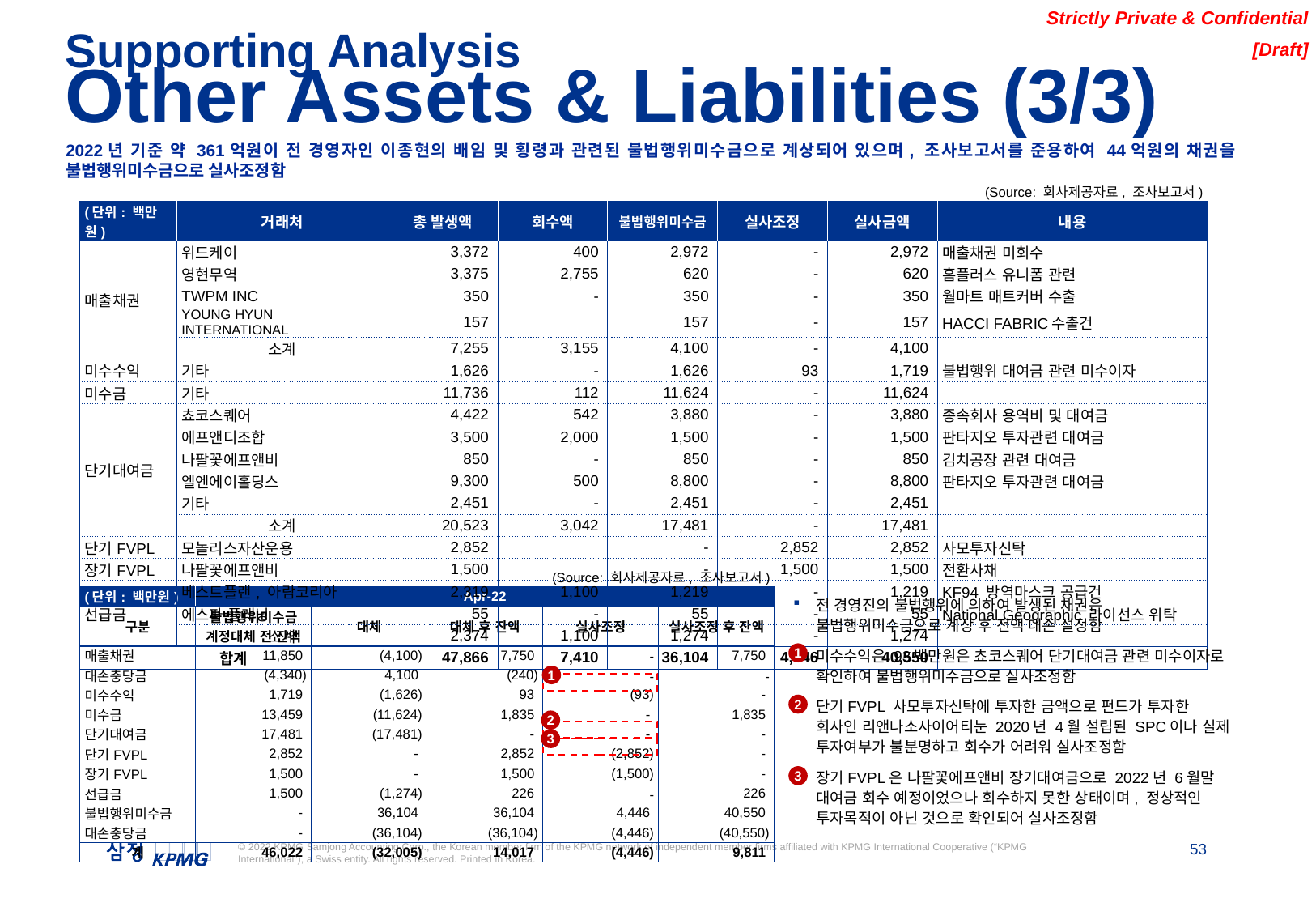

Supporting Analysis
Other Assets & Liabilities (3/3)
2022년 기준 약 361억원이 전 경영자인 이종현의 배임 및 횡령과 관련된 불법행위미수금으로 계상되어 있으며, 조사보고서를 준용하여 44억원의 채권을 불법행위미수금으로 실사조정함
(Source: 회사제공자료, 조사보고서)
| (단위: 백만원) | 거래처 | 총 발생액 | 회수액 | 불법행위미수금 | 실사조정 | 실사금액 | 내용 |
| --- | --- | --- | --- | --- | --- | --- | --- |
| 매출채권 | 위드케이 | 3,372 | 400 | 2,972 | - | 2,972 | 매출채권 미회수 |
|  | 영현무역 | 3,375 | 2,755 | 620 | - | 620 | 홈플러스 유니폼 관련 |
|  | TWPM INC | 350 | - | 350 | - | 350 | 월마트 매트커버 수출 |
|  | YOUNG HYUN INTERNATIONAL | 157 |  | 157 | - | 157 | HACCI FABRIC수출건 |
|  | 소계 | 7,255 | 3,155 | 4,100 | - | 4,100 |  |
| 미수수익 | 기타 | 1,626 | - | 1,626 | 93 | 1,719 | 불법행위 대여금 관련 미수이자 |
| 미수금 | 기타 | 11,736 | 112 | 11,624 | - | 11,624 |  |
| 단기대여금 | 쵸코스퀘어 | 4,422 | 542 | 3,880 | - | 3,880 | 종속회사 용역비 및 대여금 |
|  | 에프앤디조합 | 3,500 | 2,000 | 1,500 | - | 1,500 | 판타지오 투자관련 대여금 |
|  | 나팔꽃에프앤비 | 850 | - | 850 | - | 850 | 김치공장 관련 대여금 |
|  | 엘엔에이홀딩스 | 9,300 | 500 | 8,800 | - | 8,800 | 판타지오 투자관련 대여금 |
|  | 기타 | 2,451 | - | 2,451 | - | 2,451 |  |
|  | 소계 | 20,523 | 3,042 | 17,481 | - | 17,481 |  |
| 단기FVPL | 모놀리스자산운용 | 2,852 |  | - | 2,852 | 2,852 | 사모투자신탁 |
| 장기FVPL | 나팔꽃에프앤비 | 1,500 |  | - | 1,500 | 1,500 | 전환사채 |
| 선급금 | 베스트플랜, 아람코리아 | 2,319 | 1,100 | 1,219 | - | 1,219 | KF94 방역마스크 공급건 |
|  | 에스파 플래닝 | 55 | - | 55 | - | 55 | National Geographic 라이선스 위탁 |
|  | 소계 | 2,374 | 1,100 | 1,274 | - | 1,274 |  |
| 합계 |  | 47,866 | 7,410 | 36,104 | 4,446 | 40,550 |  |
(Source: 회사제공자료, 조사보고서)
전 경영진의 불법행위에 의하여 발생된 채권은 불법행위미수금으로 계상 후 전액 대손 설정함
미수수익은 93백만원은 쵸코스퀘어 단기대여금 관련 미수이자로 확인하여 불법행위미수금으로 실사조정함
단기FVPL 사모투자신탁에 투자한 금액으로 펀드가 투자한 회사인 리앤나소사이어티눈 2020년 4월 설립된 SPC이나 실제 투자여부가 불분명하고 회수가 어려워 실사조정함
장기FVPL은 나팔꽃에프앤비 장기대여금으로 2022년 6월말 대여금 회수 예정이었으나 회수하지 못한 상태이며, 정상적인 투자목적이 아닌 것으로 확인되어 실사조정함
| (단위: 백만원) | Apr-22 |  |  |  |  |
| --- | --- | --- | --- | --- | --- |
| 구분 | 불법행위미수금 계정대체 전 잔액 | 대체 | 대체 후 잔액 | 실사조정 | 실사조정 후 잔액 |
| 매출채권 | 11,850 | (4,100) | 7,750 | - | 7,750 |
| 대손충당금 | (4,340) | 4,100 | (240) | - | - |
| 미수수익 | 1,719 | (1,626) | 93 | (93) | - |
| 미수금 | 13,459 | (11,624) | 1,835 | - | 1,835 |
| 단기대여금 | 17,481 | (17,481) | - | - | - |
| 단기FVPL | 2,852 | - | 2,852 | (2,852) | - |
| 장기FVPL | 1,500 | - | 1,500 | (1,500) | - |
| 선급금 | 1,500 | (1,274) | 226 | - | 226 |
| 불법행위미수금 | - | 36,104 | 36,104 | 4,446 | 40,550 |
| 대손충당금 | - | (36,104) | (36,104) | (4,446) | (40,550) |
| 계 | 46,022 | (32,005) | 14,017 | (4,446) | 9,811 |
1
1

2
2

3

3